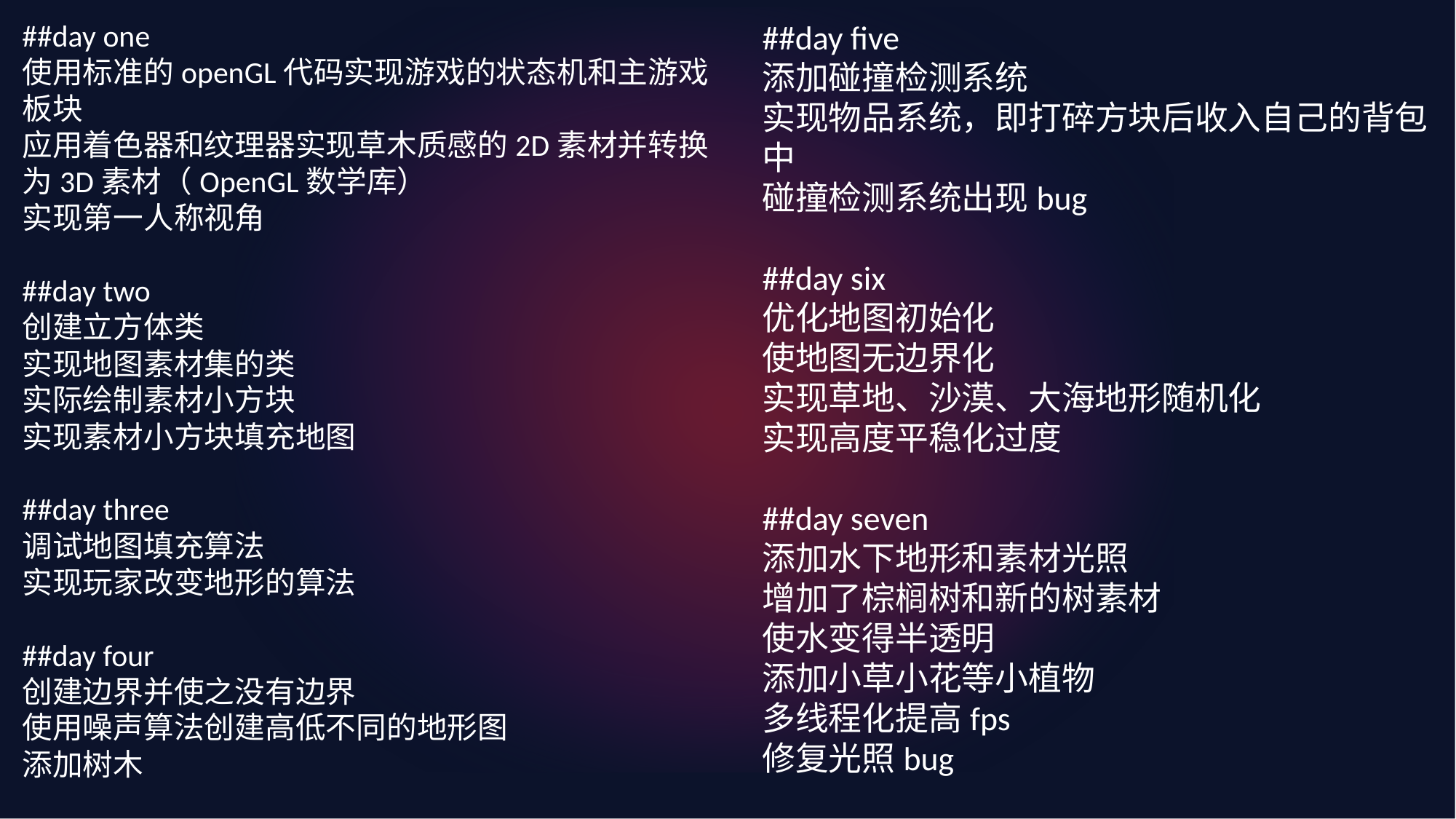

##day one
使用标准的openGL代码实现游戏的状态机和主游戏板块
应用着色器和纹理器实现草木质感的2D素材并转换为3D素材（OpenGL数学库）
实现第一人称视角

##day two
创建立方体类
实现地图素材集的类
实际绘制素材小方块
实现素材小方块填充地图

##day three
调试地图填充算法
实现玩家改变地形的算法

##day four
创建边界并使之没有边界
使用噪声算法创建高低不同的地形图
添加树木
##day five
添加碰撞检测系统
实现物品系统，即打碎方块后收入自己的背包中
碰撞检测系统出现bug

##day six
优化地图初始化
使地图无边界化
实现草地、沙漠、大海地形随机化
实现高度平稳化过度

##day seven
添加水下地形和素材光照
增加了棕榈树和新的树素材
使水变得半透明
添加小草小花等小植物
多线程化提高fps
修复光照bug